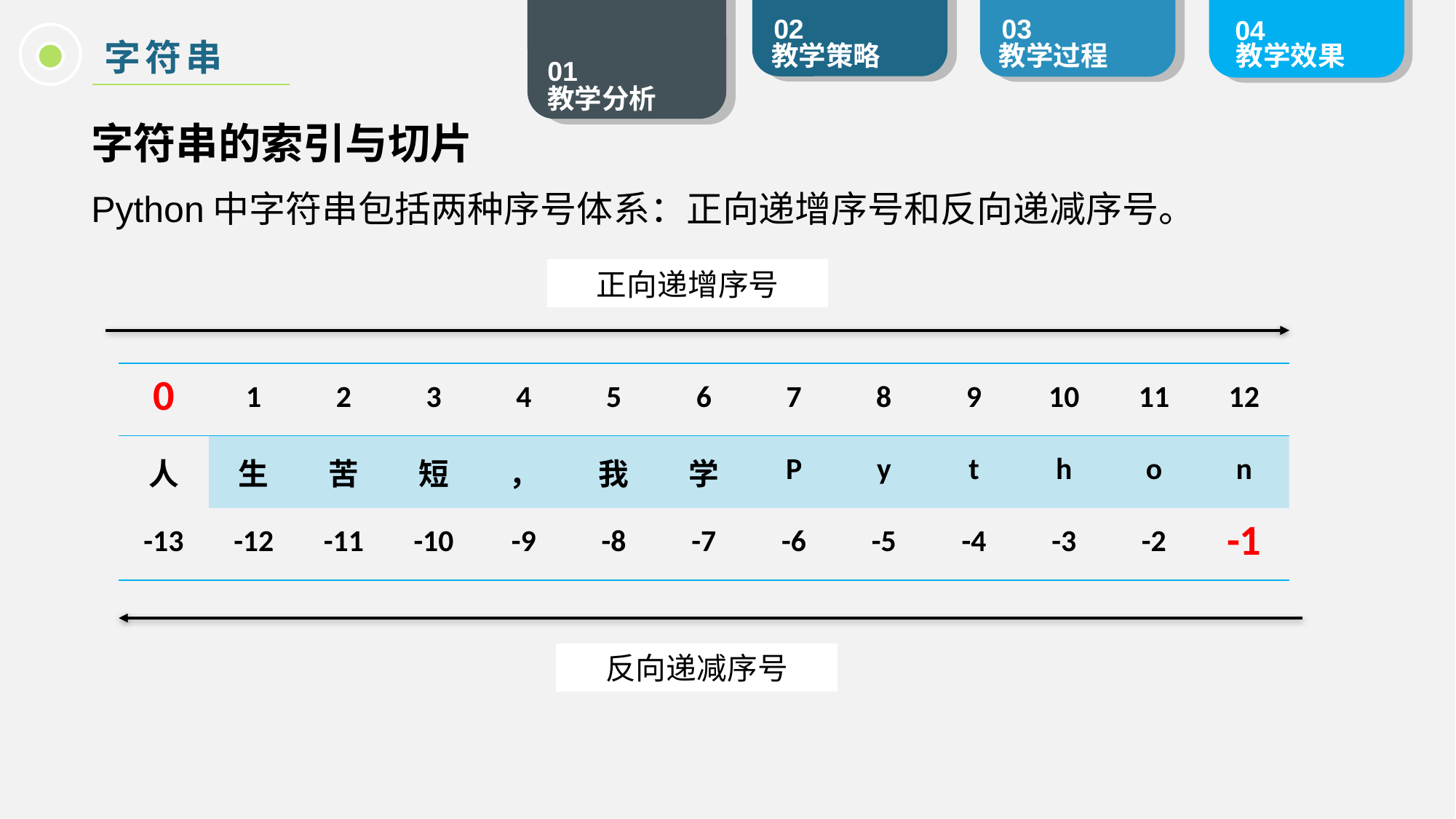

字符串
字符串的索引与切片
Python中字符串包括两种序号体系：正向递增序号和反向递减序号。
正向递增序号
反向递减序号

| 0 | 1 | 2 | 3 | 4 | 5 | 6 | 7 | 8 | 9 | 10 | 11 | 12 |
| --- | --- | --- | --- | --- | --- | --- | --- | --- | --- | --- | --- | --- |
| 人 | 生 | 苦 | 短 | ， | 我 | 学 | P | y | t | h | o | n |
| -13 | -12 | -11 | -10 | -9 | -8 | -7 | -6 | -5 | -4 | -3 | -2 | -1 |